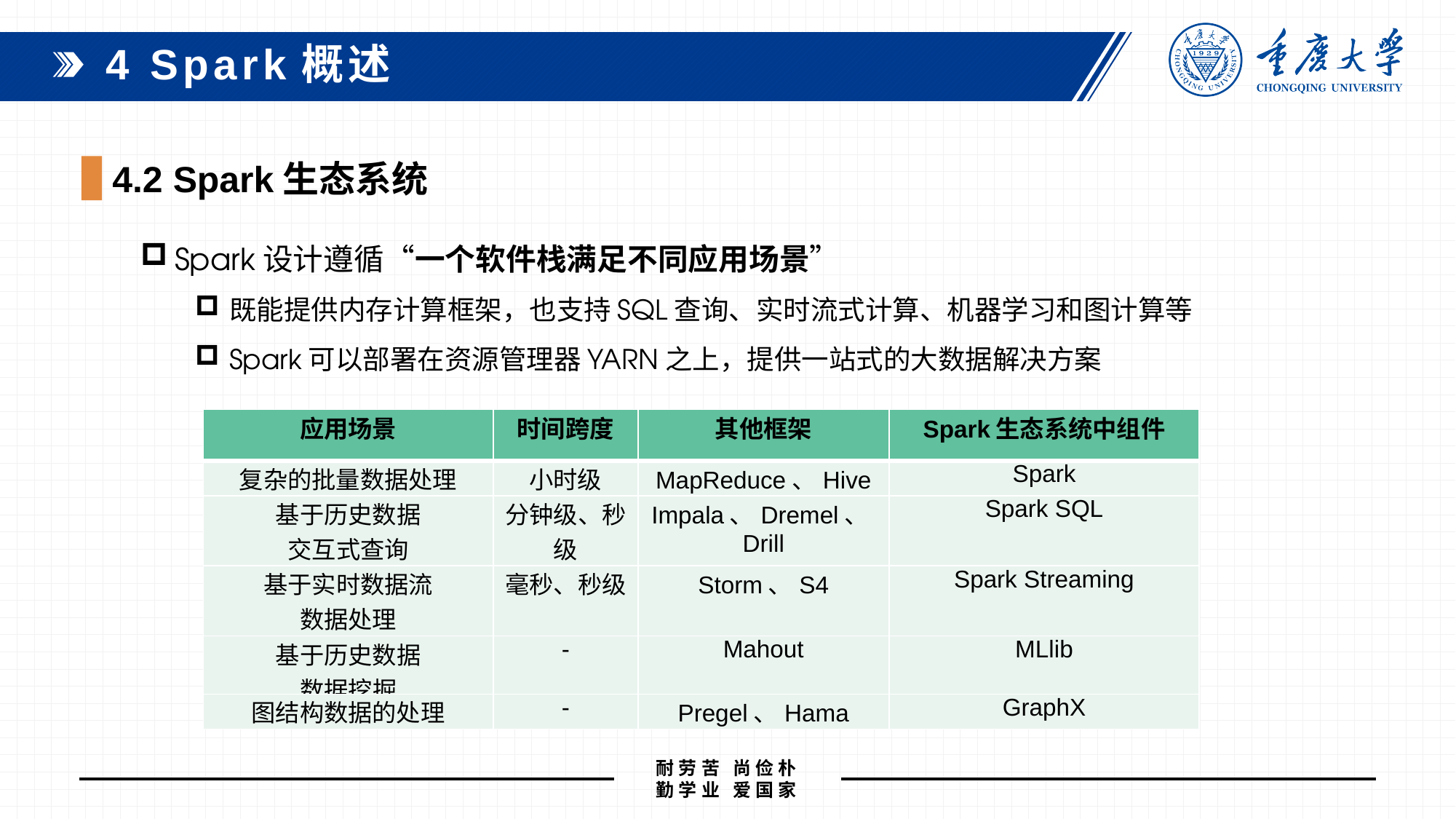

4 Spark概述

4.2 Spark生态系统
Spark设计遵循“一个软件栈满足不同应用场景”
既能提供内存计算框架，也支持SQL查询、实时流式计算、机器学习和图计算等
Spark可以部署在资源管理器YARN之上，提供一站式的大数据解决方案
| 应用场景 | 时间跨度 | 其他框架 | Spark生态系统中组件 |
| --- | --- | --- | --- |
| 复杂的批量数据处理 | 小时级 | MapReduce、Hive | Spark |
| 基于历史数据 交互式查询 | 分钟级、秒级 | Impala、Dremel、Drill | Spark SQL |
| 基于实时数据流 数据处理 | 毫秒、秒级 | Storm、S4 | Spark Streaming |
| 基于历史数据 数据挖掘 | - | Mahout | MLlib |
| 图结构数据的处理 | - | Pregel、Hama | GraphX |